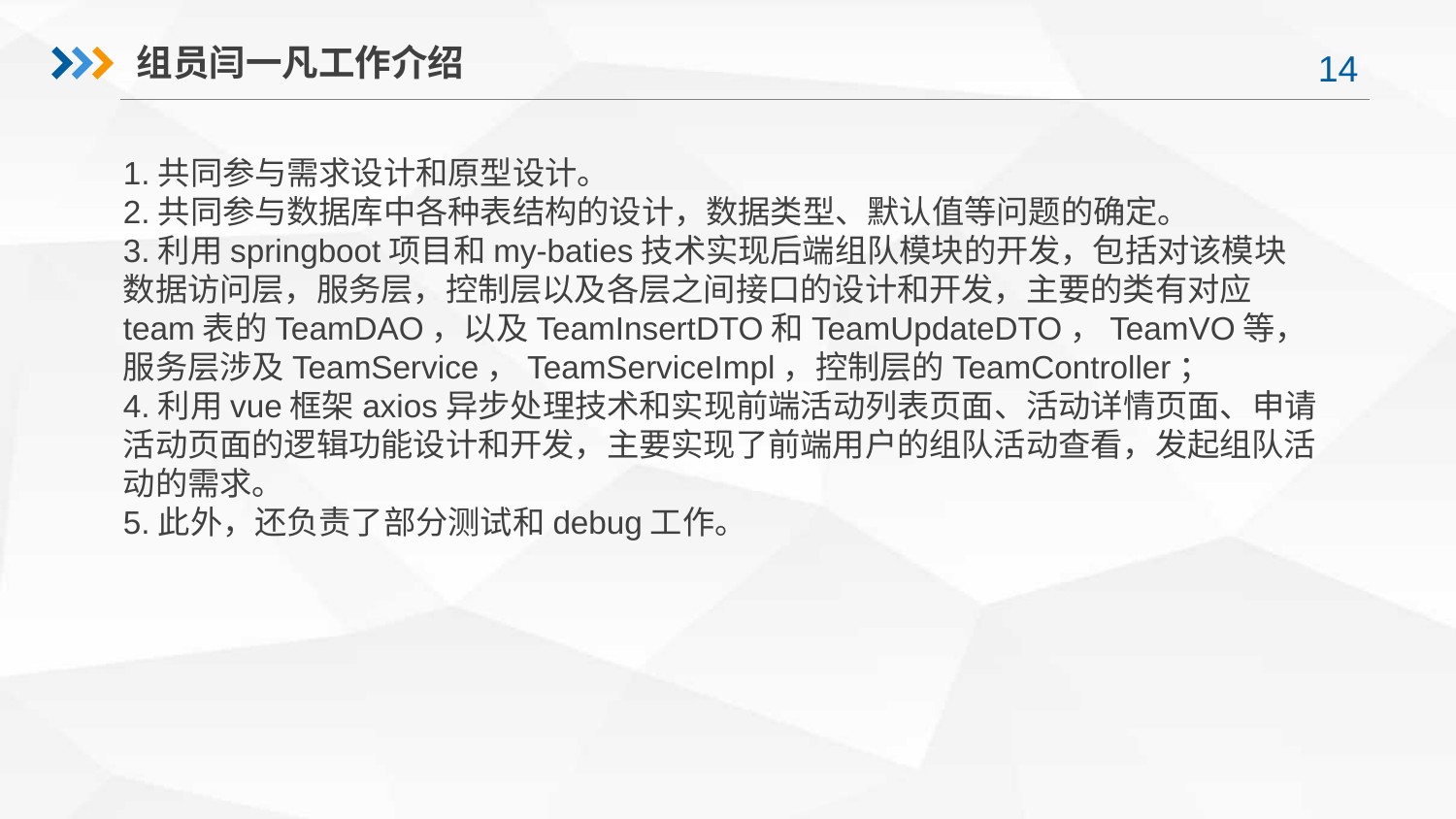

组员闫一凡工作介绍
1.共同参与需求设计和原型设计。
2.共同参与数据库中各种表结构的设计，数据类型、默认值等问题的确定。
3.利用springboot项目和my-baties技术实现后端组队模块的开发，包括对该模块数据访问层，服务层，控制层以及各层之间接口的设计和开发，主要的类有对应team表的TeamDAO，以及TeamInsertDTO和TeamUpdateDTO，TeamVO等，服务层涉及TeamService，TeamServiceImpl，控制层的TeamController；
4.利用vue框架axios异步处理技术和实现前端活动列表页面、活动详情页面、申请活动页面的逻辑功能设计和开发，主要实现了前端用户的组队活动查看，发起组队活动的需求。
5.此外，还负责了部分测试和debug工作。